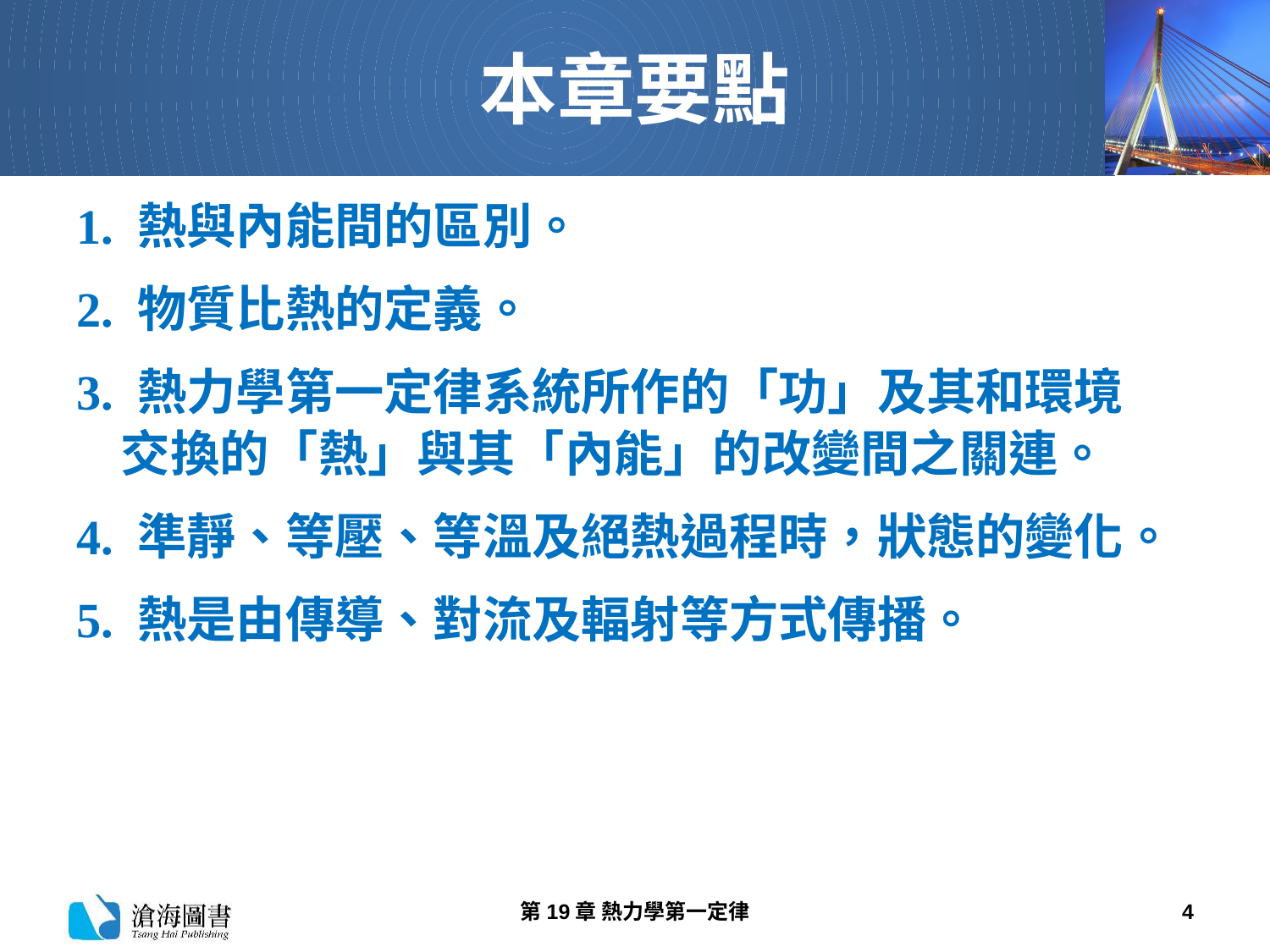

# 本章要點
1. 熱與內能間的區別。
2. 物質比熱的定義。
3. 熱力學第一定律系統所作的「功」及其和環境
    交換的「熱」與其「內能」的改變間之關連。
4. 準靜、等壓、等溫及絕熱過程時，狀態的變化。
5. 熱是由傳導、對流及輻射等方式傳播。

第19章 熱力學第一定律
4